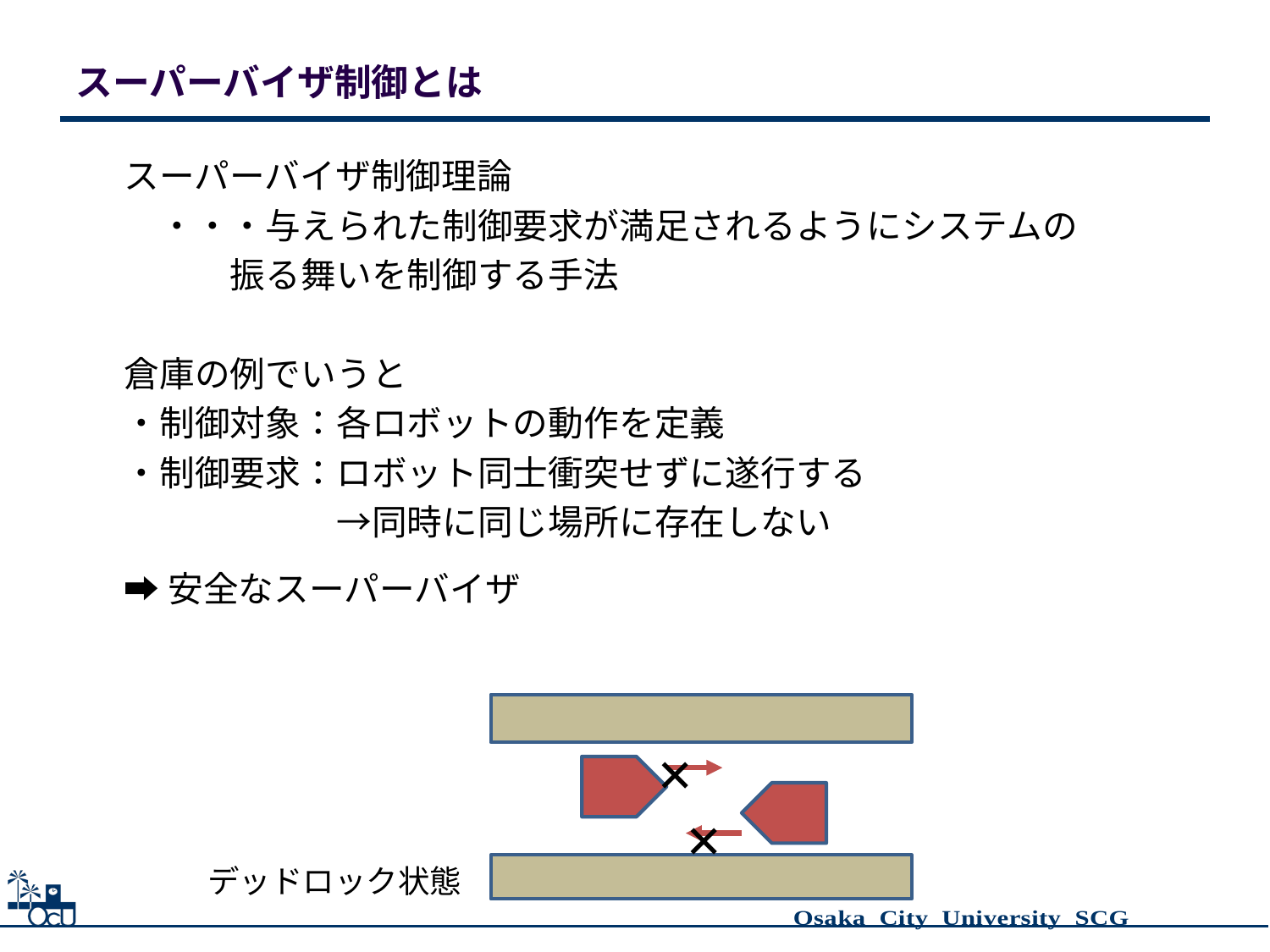

# スーパーバイザ制御とは
スーパーバイザ制御理論
　・・・与えられた制御要求が満足されるようにシステムの
　　　振る舞いを制御する手法

倉庫の例でいうと
・制御対象：各ロボットの動作を定義
・制御要求：ロボット同士衝突せずに遂行する
　　　　　　→同時に同じ場所に存在しない

➡︎安全なスーパーバイザ

×

×
デッドロック状態